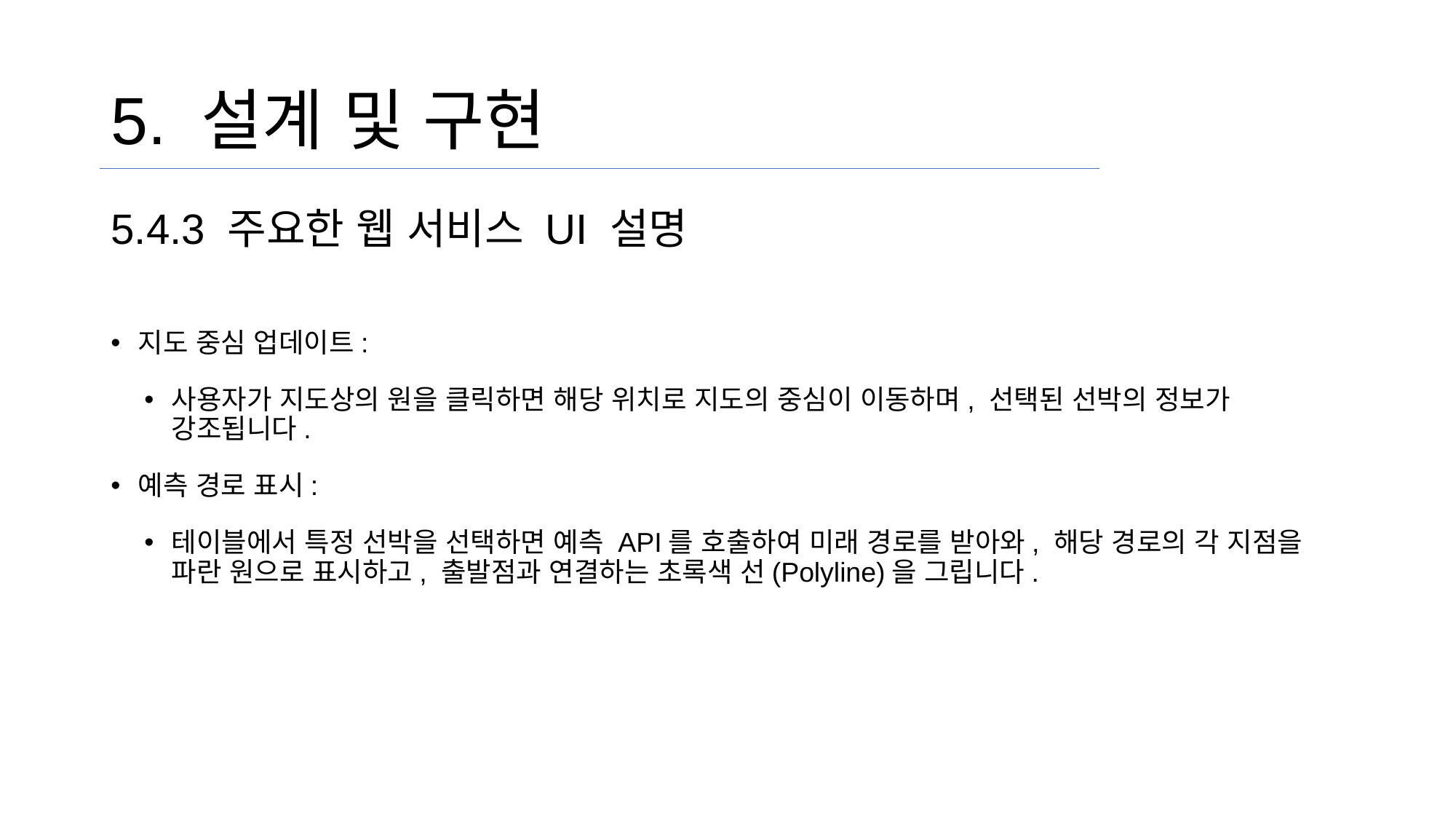

# 5. 설계 및 구현
5.4.3 주요한 웹 서비스 UI 설명

지도 중심 업데이트:
사용자가 지도상의 원을 클릭하면 해당 위치로 지도의 중심이 이동하며, 선택된 선박의 정보가 강조됩니다.
예측 경로 표시:
테이블에서 특정 선박을 선택하면 예측 API를 호출하여 미래 경로를 받아와, 해당 경로의 각 지점을 파란 원으로 표시하고, 출발점과 연결하는 초록색 선(Polyline)을 그립니다.